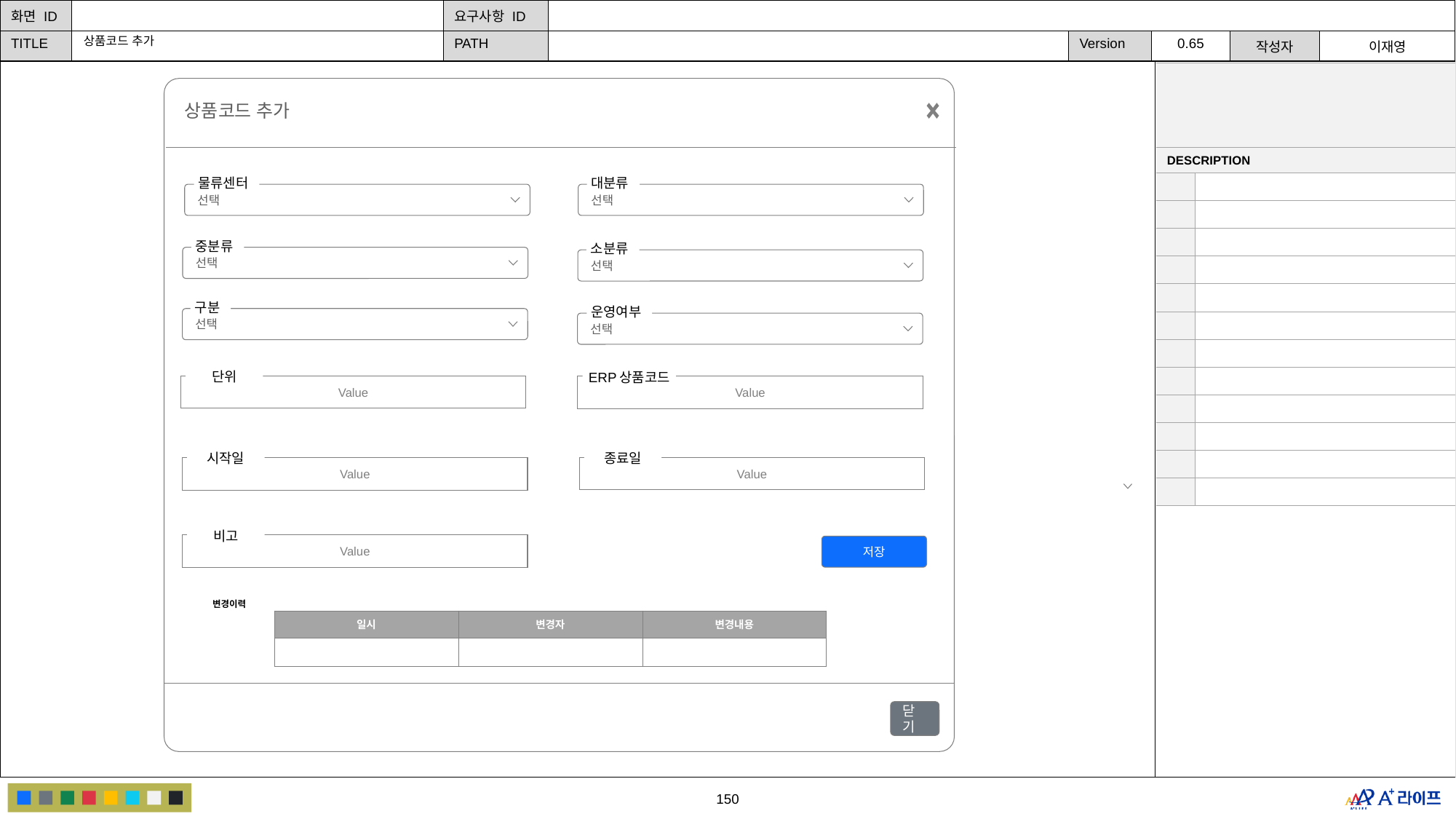

상품코드 추가
|  |  |
| --- | --- |
| DESCRIPTION |  |
|  |  |
|  |  |
|  |  |
|  |  |
|  |  |
|  |  |
|  |  |
|  |  |
|  |  |
|  |  |
|  |  |
|  |  |
상품코드 추가

물류센터
선택

대분류
선택

중분류
선택

소분류
선택

구분
선택

운영여부
선택

단위
ERP상품코드
Value
Value
종료일
시작일
Value
Value

비고
Value
저장
변경이력
| 일시 | 변경자 | 변경내용 |
| --- | --- | --- |
|  |  |  |
닫기